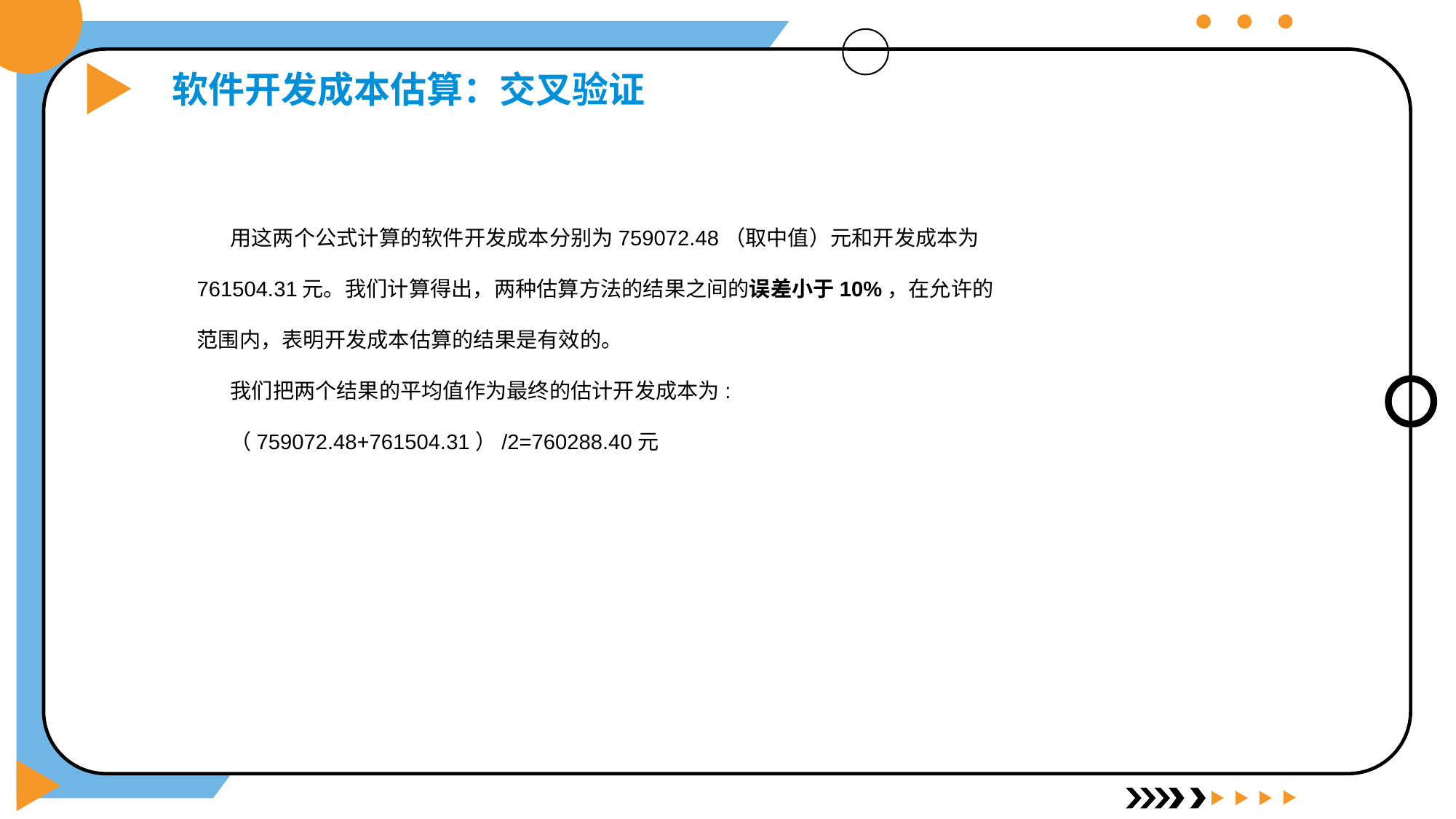

DI评估指标
软件开发成本估算：交叉验证

用这两个公式计算的软件开发成本分别为759072.48（取中值）元和开发成本为761504.31元。我们计算得出，两种估算方法的结果之间的误差小于10%，在允许的范围内，表明开发成本估算的结果是有效的。
我们把两个结果的平均值作为最终的估计开发成本为:
（759072.48+761504.31）/2=760288.40元